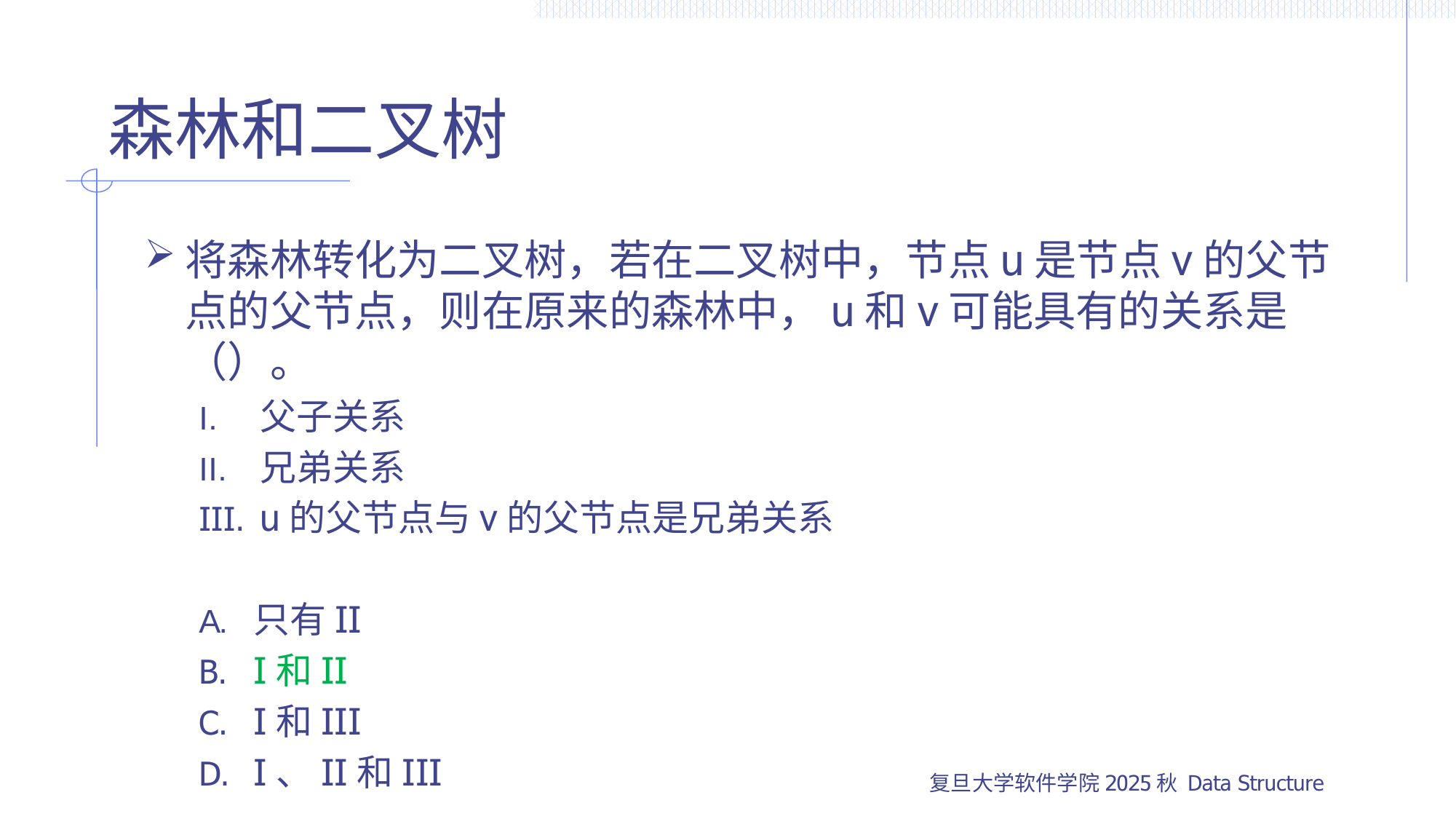

# 森林和二叉树
将森林转化为二叉树，若在二叉树中，节点u是节点v的父节点的父节点，则在原来的森林中，u和v可能具有的关系是（）。
父子关系
兄弟关系
u的父节点与v的父节点是兄弟关系

只有II
I和II
I和III
I、II和III